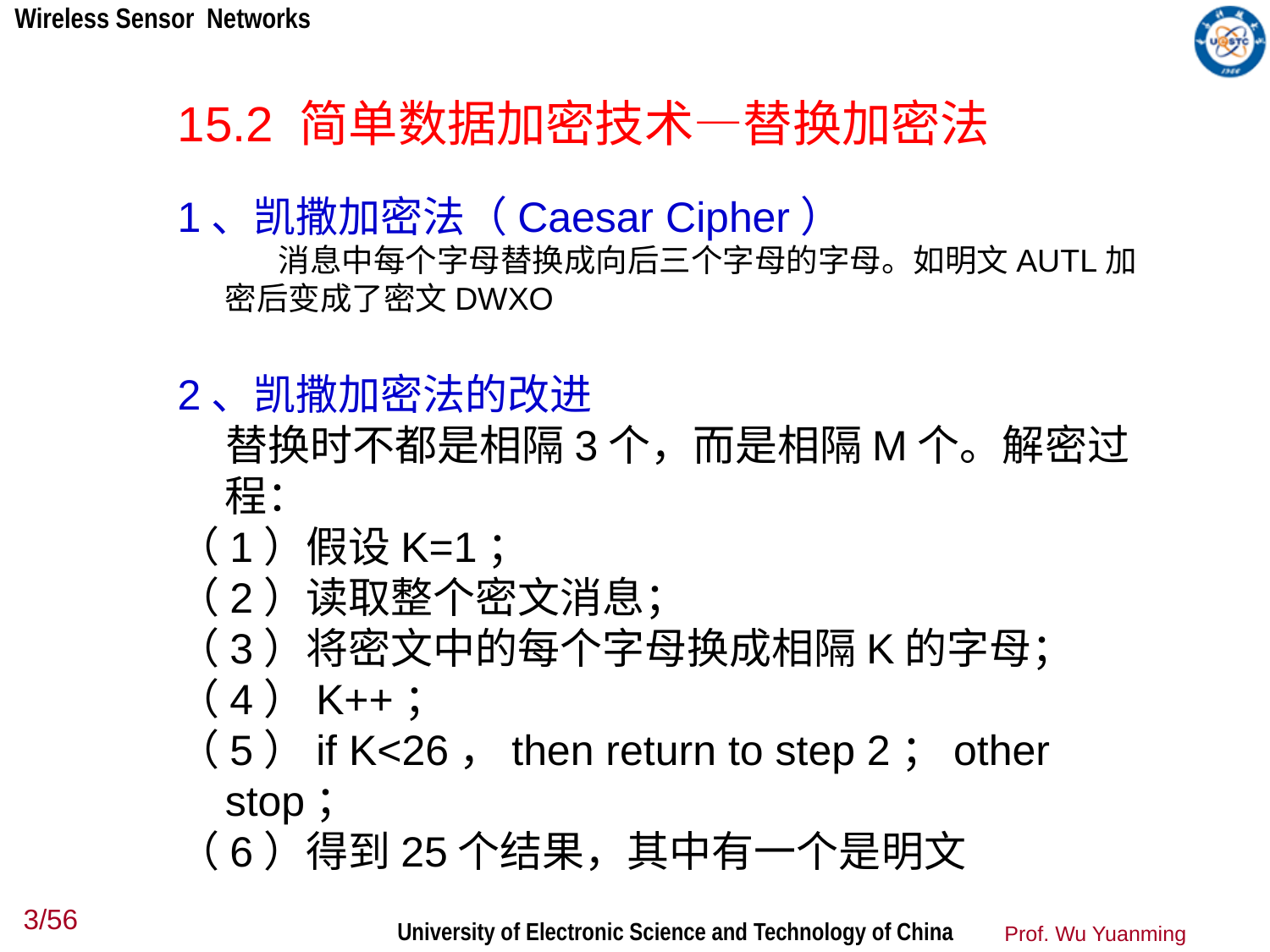

15.2 简单数据加密技术—替换加密法

1、凯撒加密法（Caesar Cipher）
             消息中每个字母替换成向后三个字母的字母。如明文AUTL加密后变成了密文DWXO

2、凯撒加密法的改进
    替换时不都是相隔3个，而是相隔M个。解密过程：
（1）假设K=1；
（2）读取整个密文消息；
（3）将密文中的每个字母换成相隔K的字母；
（4）K++；
（5）if K<26，then return to step 2；other stop；
（6）得到25个结果，其中有一个是明文
3/56
Prof. Wu Yuanming